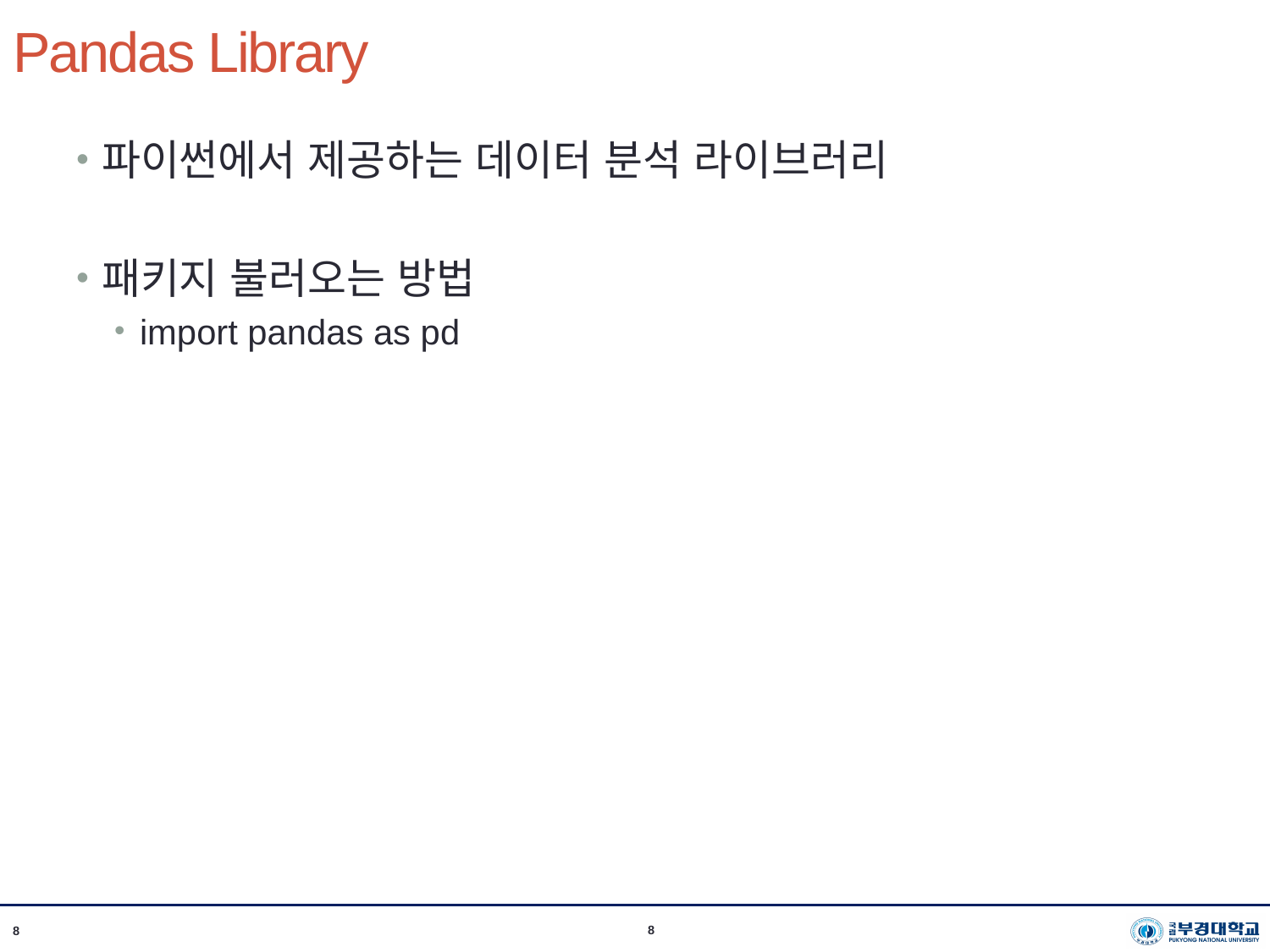

# Pandas Library
파이썬에서 제공하는 데이터 분석 라이브러리

패키지 불러오는 방법
import pandas as pd
8